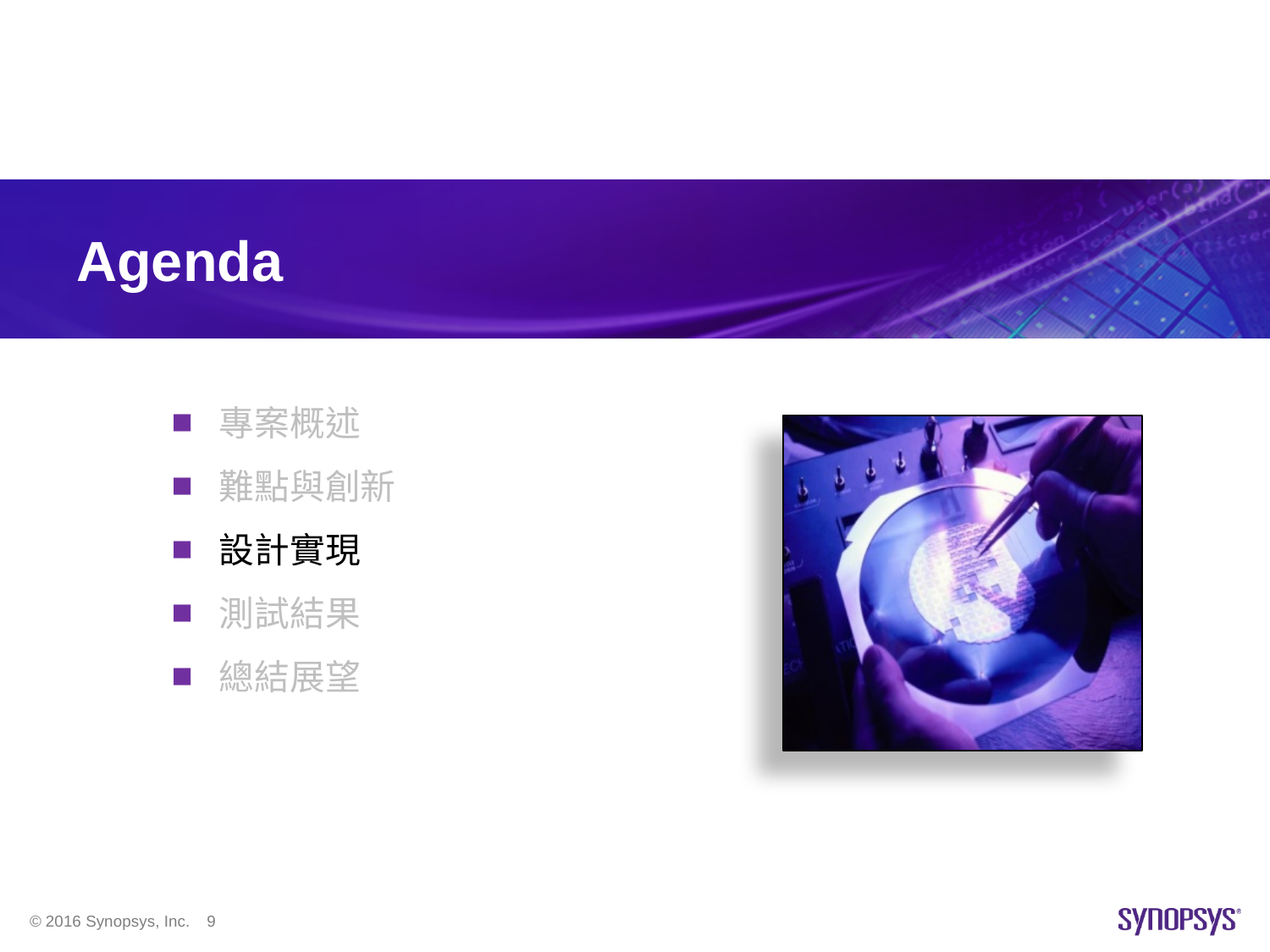

# Agenda
專案概述
難點與創新
設計實現
測試結果
總結展望